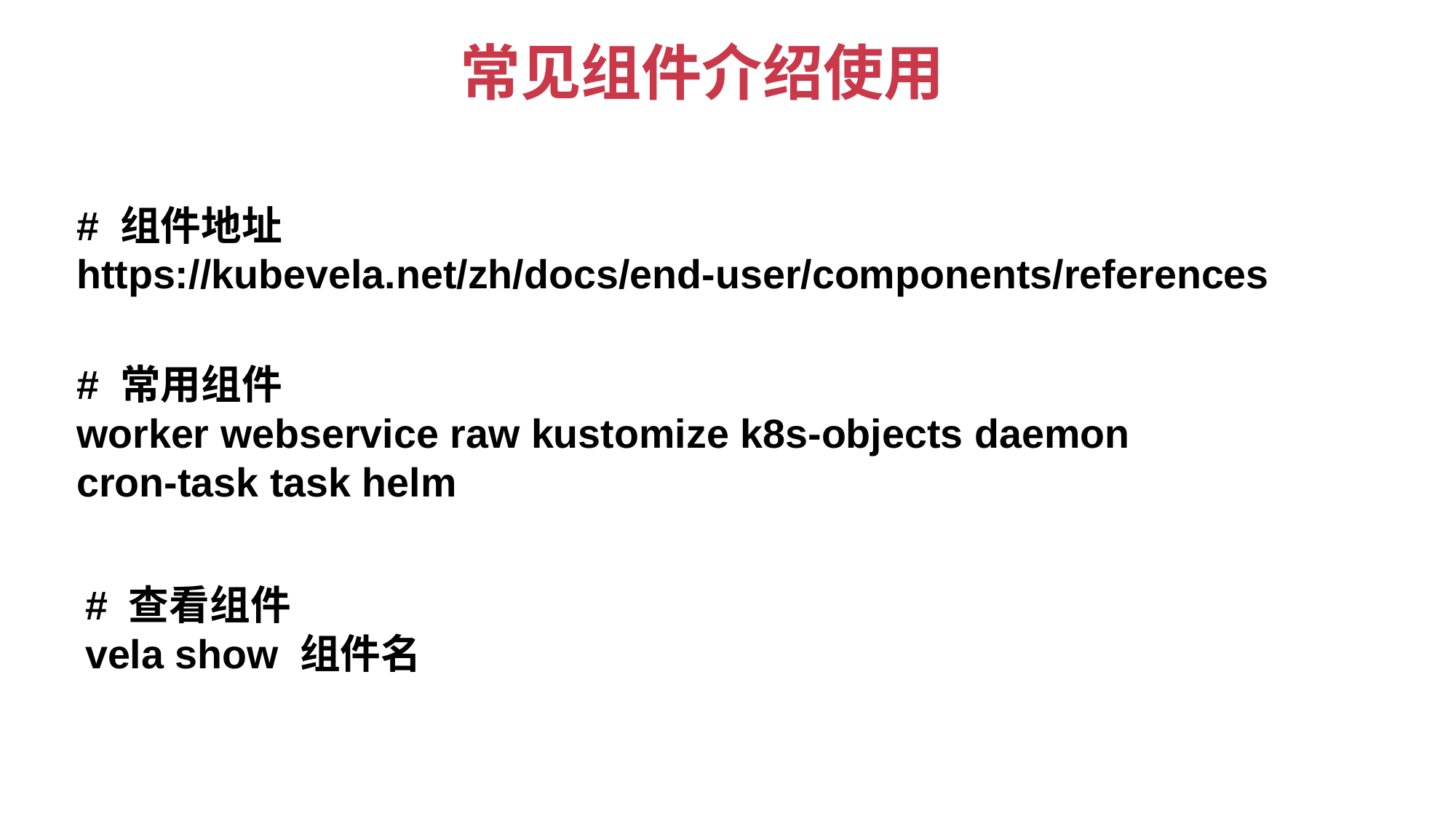

常见组件介绍使用
# 组件地址
https://kubevela.net/zh/docs/end-user/components/references

# 常用组件
worker webservice raw kustomize k8s-objects daemon cron-task task helm

# 查看组件
vela show 组件名